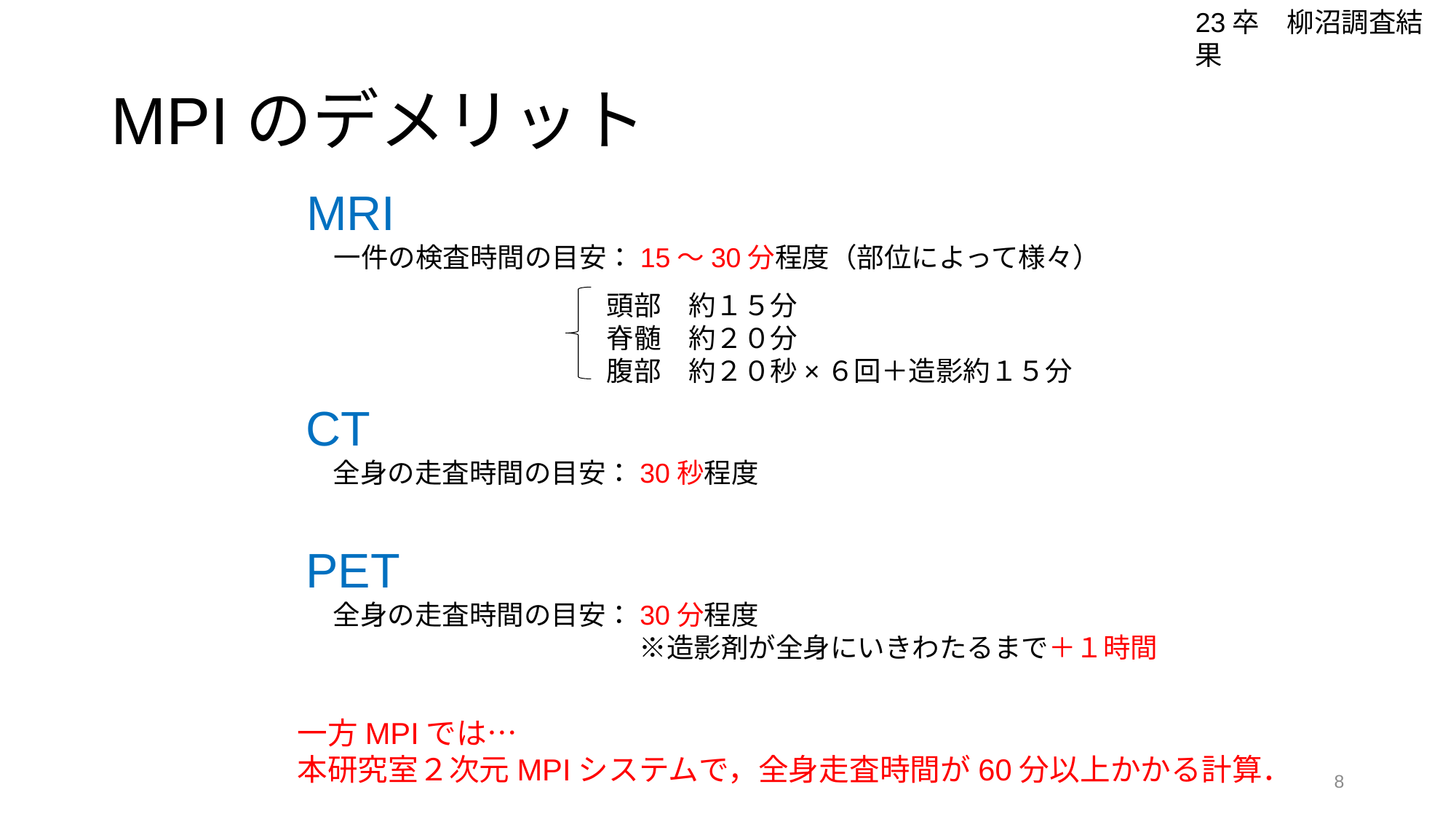

23卒　柳沼調査結果
# MPIのデメリット
MRI
　一件の検査時間の目安：15～30分程度（部位によって様々）
　　　　　　　　あ
　　　　　　　　　　　頭部　約１５分
　　　　　　　　　　　脊髄　約２０分
　　　　　　　　　　　腹部　約２０秒×６回＋造影約１５分

CT
　全身の走査時間の目安：30秒程度
　　　　　　　　あ
PET
　全身の走査時間の目安：30分程度
　　　　　　　　　　　　 ※造影剤が全身にいきわたるまで＋１時間
　　　　　　　　あ
一方MPIでは…
本研究室２次元MPIシステムで，全身走査時間が60分以上かかる計算．
8